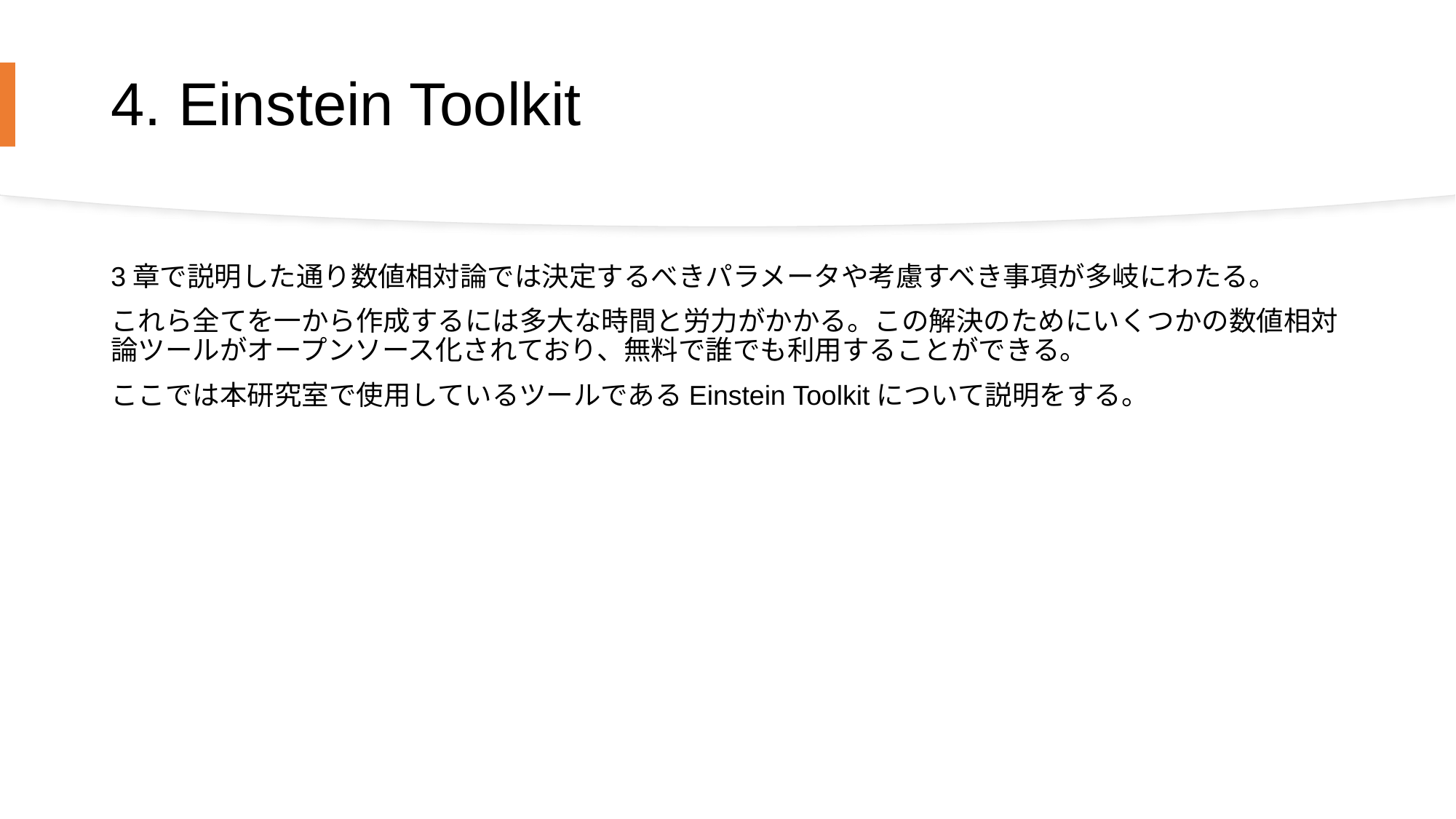

# 4. Einstein Toolkit

3章で説明した通り数値相対論では決定するべきパラメータや考慮すべき事項が多岐にわたる。
これら全てを一から作成するには多大な時間と労力がかかる。この解決のためにいくつかの数値相対論ツールがオープンソース化されており、無料で誰でも利用することができる。
ここでは本研究室で使用しているツールであるEinstein Toolkitについて説明をする。